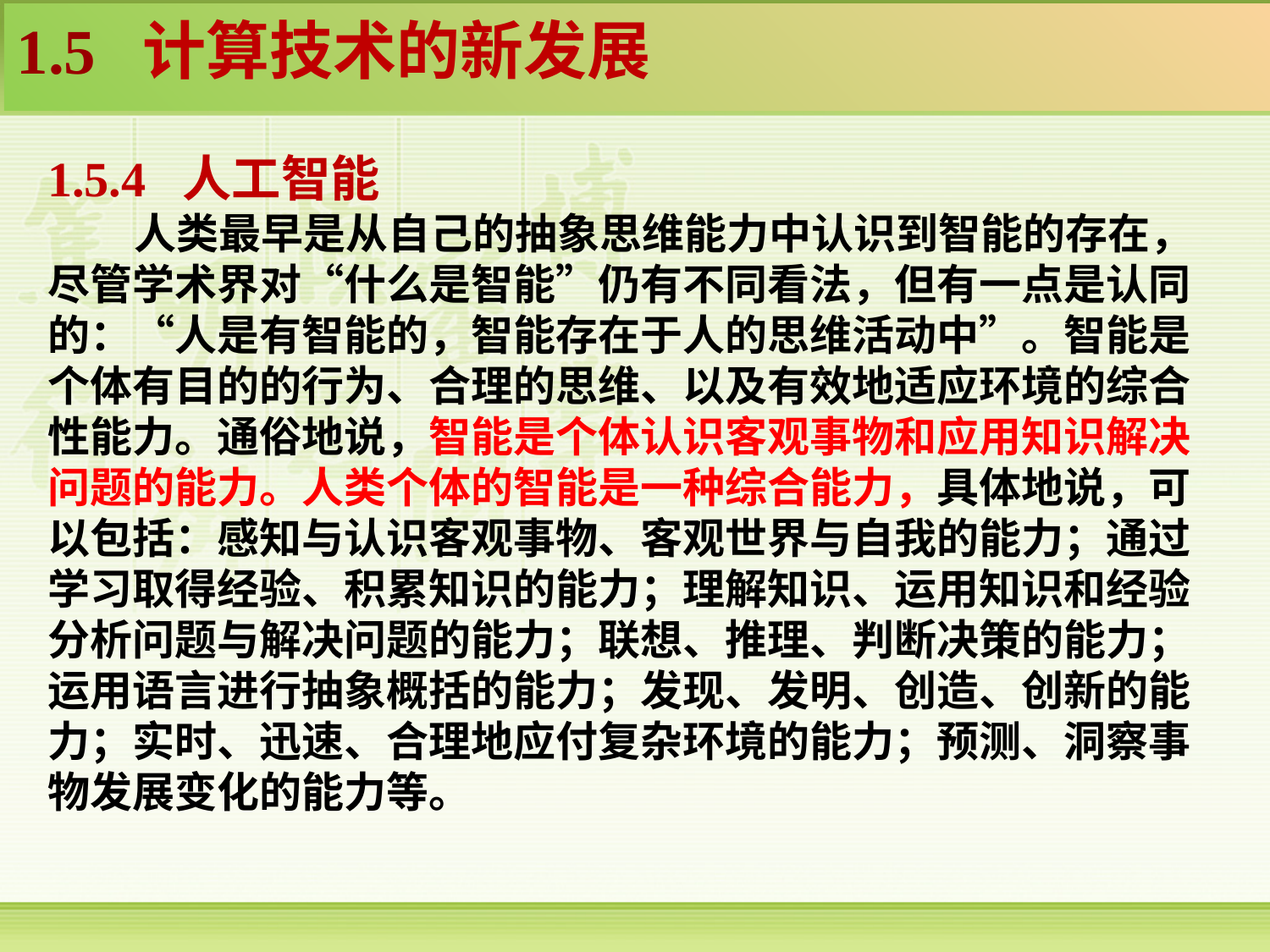

1.5  计算技术的新发展
1.5.4  人工智能
        人类最早是从自己的抽象思维能力中认识到智能的存在，尽管学术界对“什么是智能”仍有不同看法，但有一点是认同的：“人是有智能的，智能存在于人的思维活动中”。智能是个体有目的的行为、合理的思维、以及有效地适应环境的综合性能力。通俗地说，智能是个体认识客观事物和应用知识解决问题的能力。人类个体的智能是一种综合能力，具体地说，可以包括：感知与认识客观事物、客观世界与自我的能力；通过学习取得经验、积累知识的能力；理解知识、运用知识和经验分析问题与解决问题的能力；联想、推理、判断决策的能力；运用语言进行抽象概括的能力；发现、发明、创造、创新的能力；实时、迅速、合理地应付复杂环境的能力；预测、洞察事物发展变化的能力等。

99